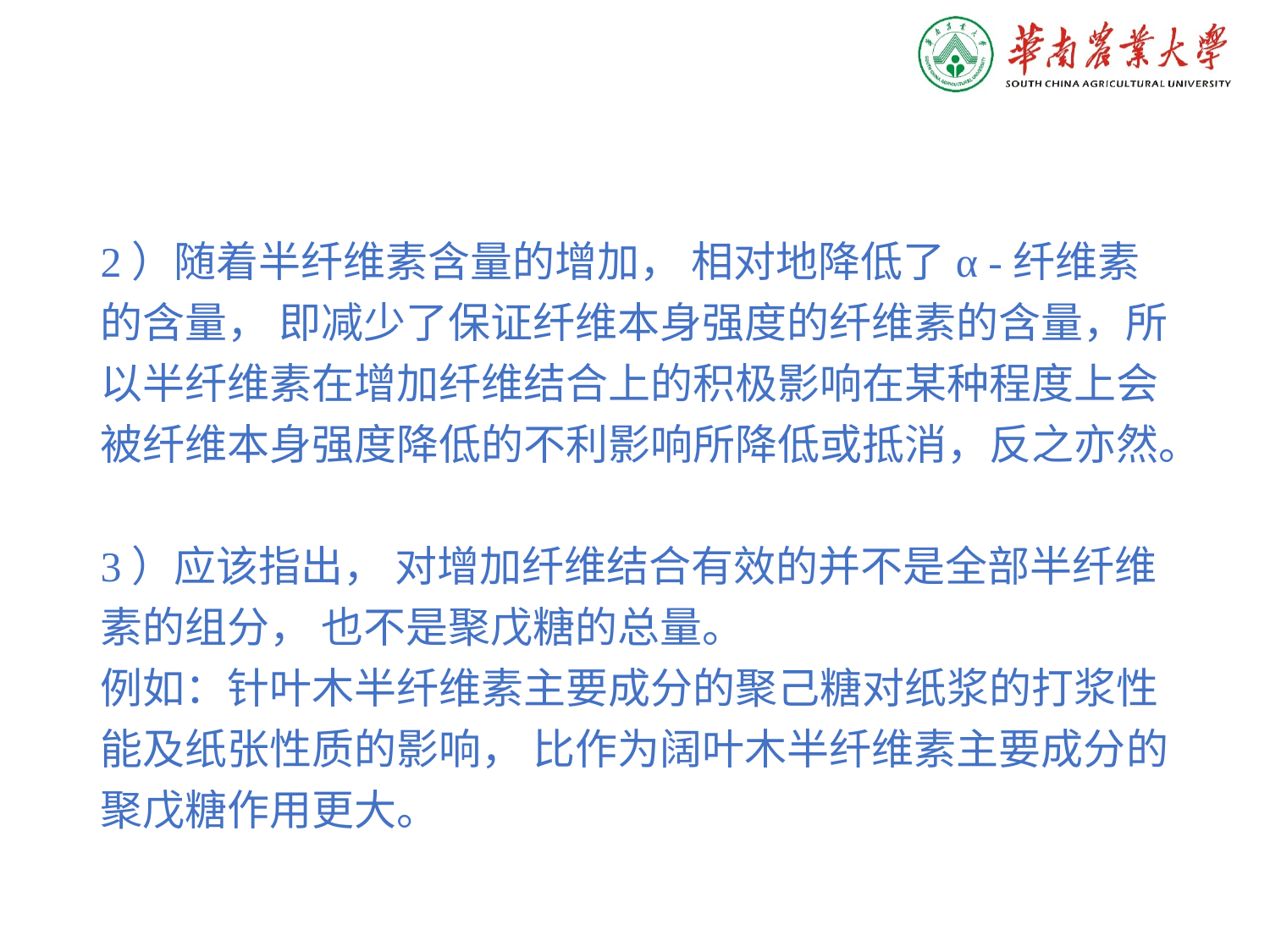

2）随着半纤维素含量的增加， 相对地降低了α -纤维素的含量， 即减少了保证纤维本身强度的纤维素的含量，所以半纤维素在增加纤维结合上的积极影响在某种程度上会被纤维本身强度降低的不利影响所降低或抵消，反之亦然。
3）应该指出， 对增加纤维结合有效的并不是全部半纤维素的组分， 也不是聚戊糖的总量。
例如：针叶木半纤维素主要成分的聚己糖对纸浆的打浆性能及纸张性质的影响， 比作为阔叶木半纤维素主要成分的聚戊糖作用更大。